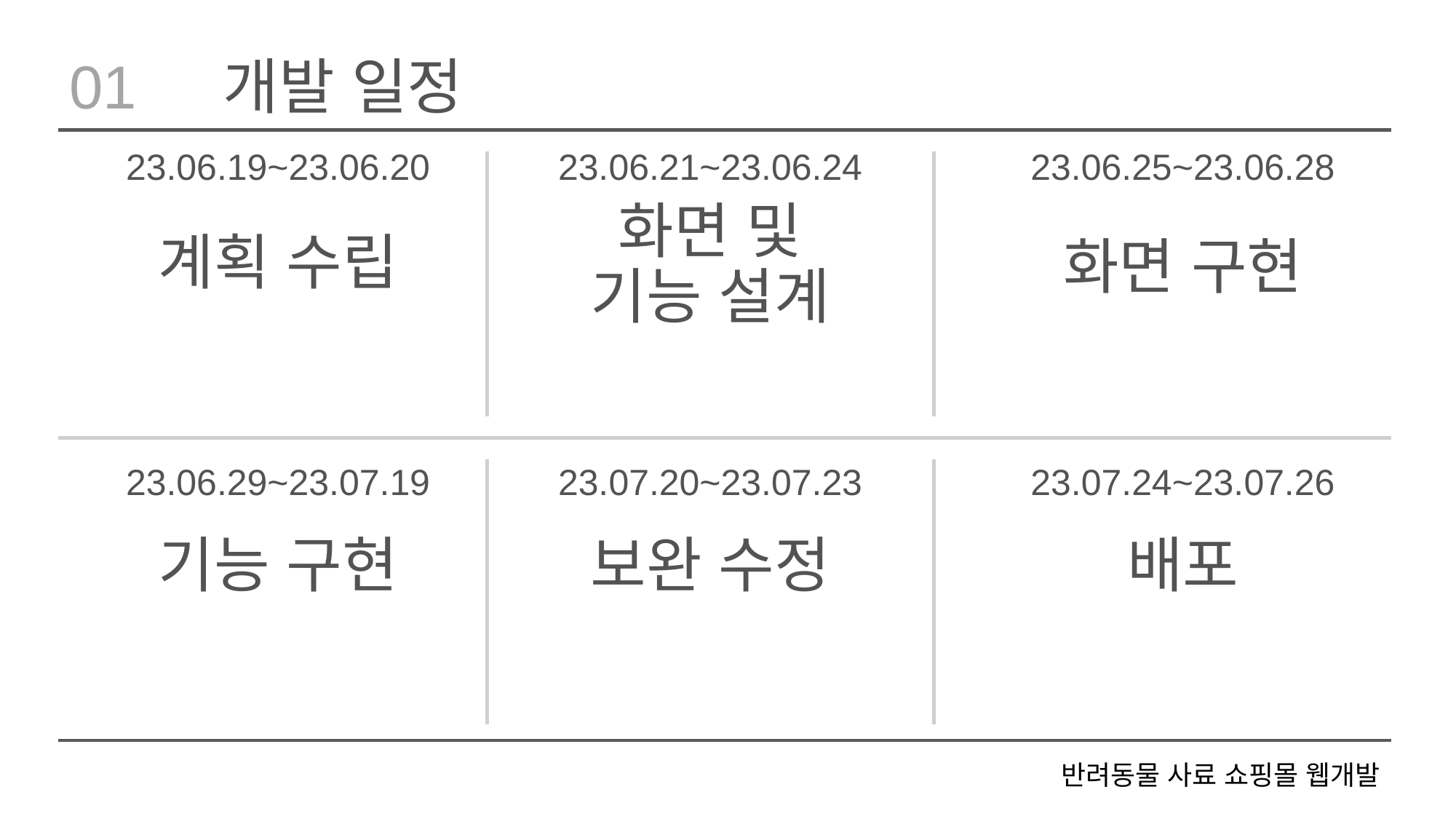

01
개발 일정
23.06.19~23.06.20
23.06.21~23.06.24
23.06.25~23.06.28
화면 및 기능 설계
계획 수립
화면 구현
23.06.29~23.07.19
23.07.20~23.07.23
23.07.24~23.07.26
기능 구현
보완 수정
배포
반려동물 사료 쇼핑몰 웹개발